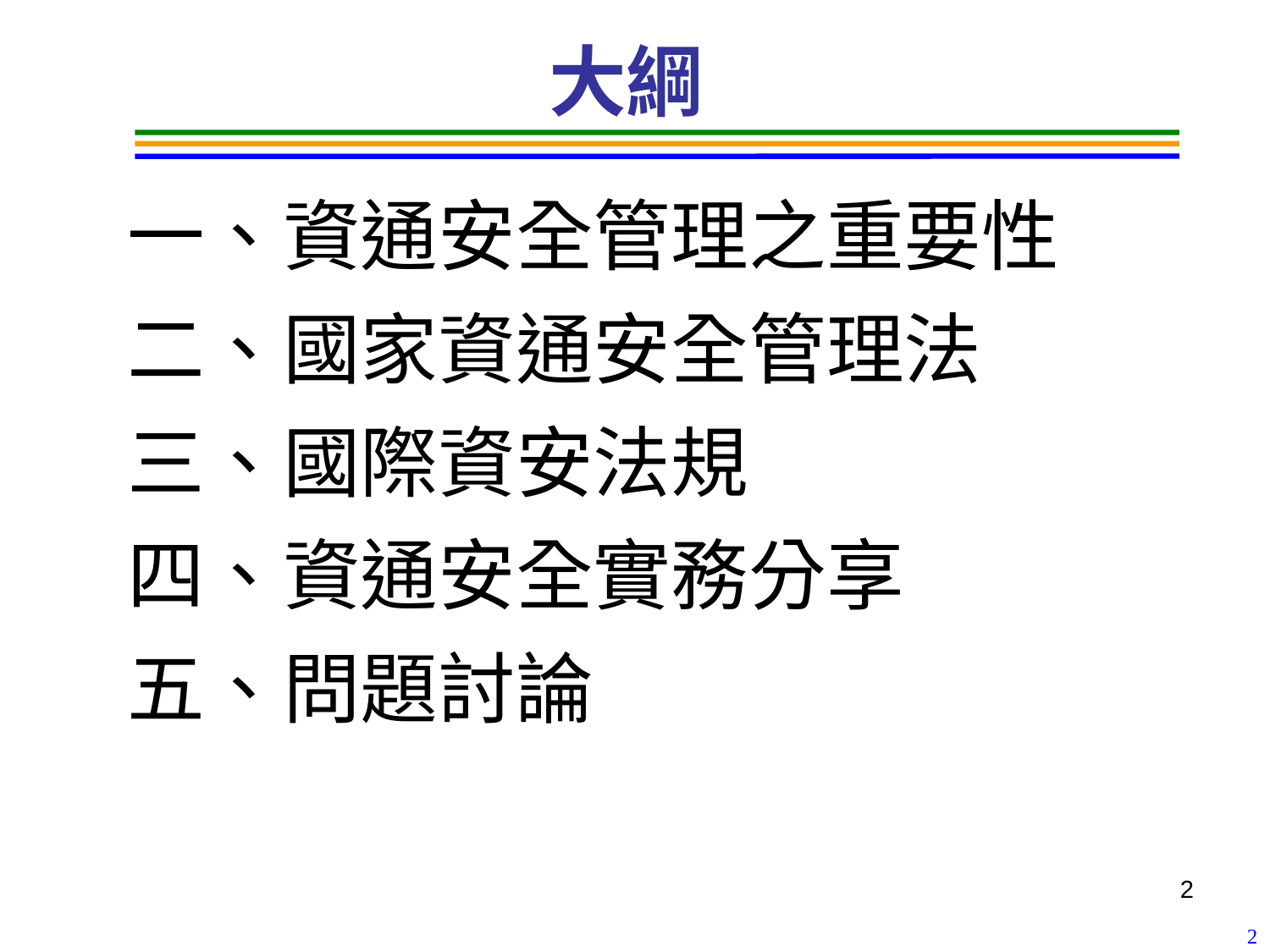

# 大綱
一、資通安全管理之重要性
二、國家資通安全管理法
三、國際資安法規
四、資通安全實務分享
五、問題討論
2
2